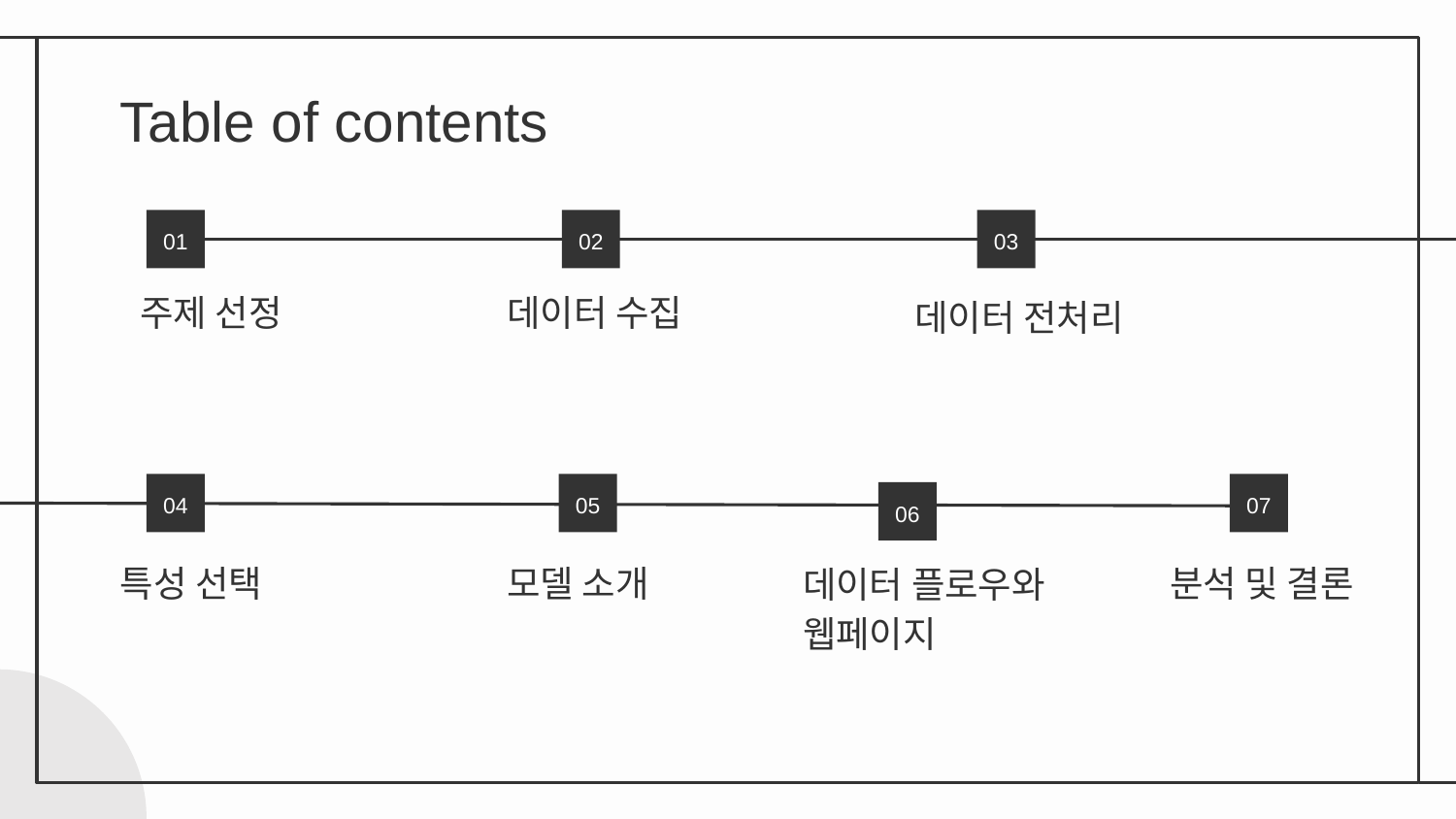

# Table of contents
01
02
03
주제 선정
데이터 수집
데이터 전처리
04
05
07
06
특성 선택
모델 소개
분석 및 결론
데이터 플로우와 웹페이지